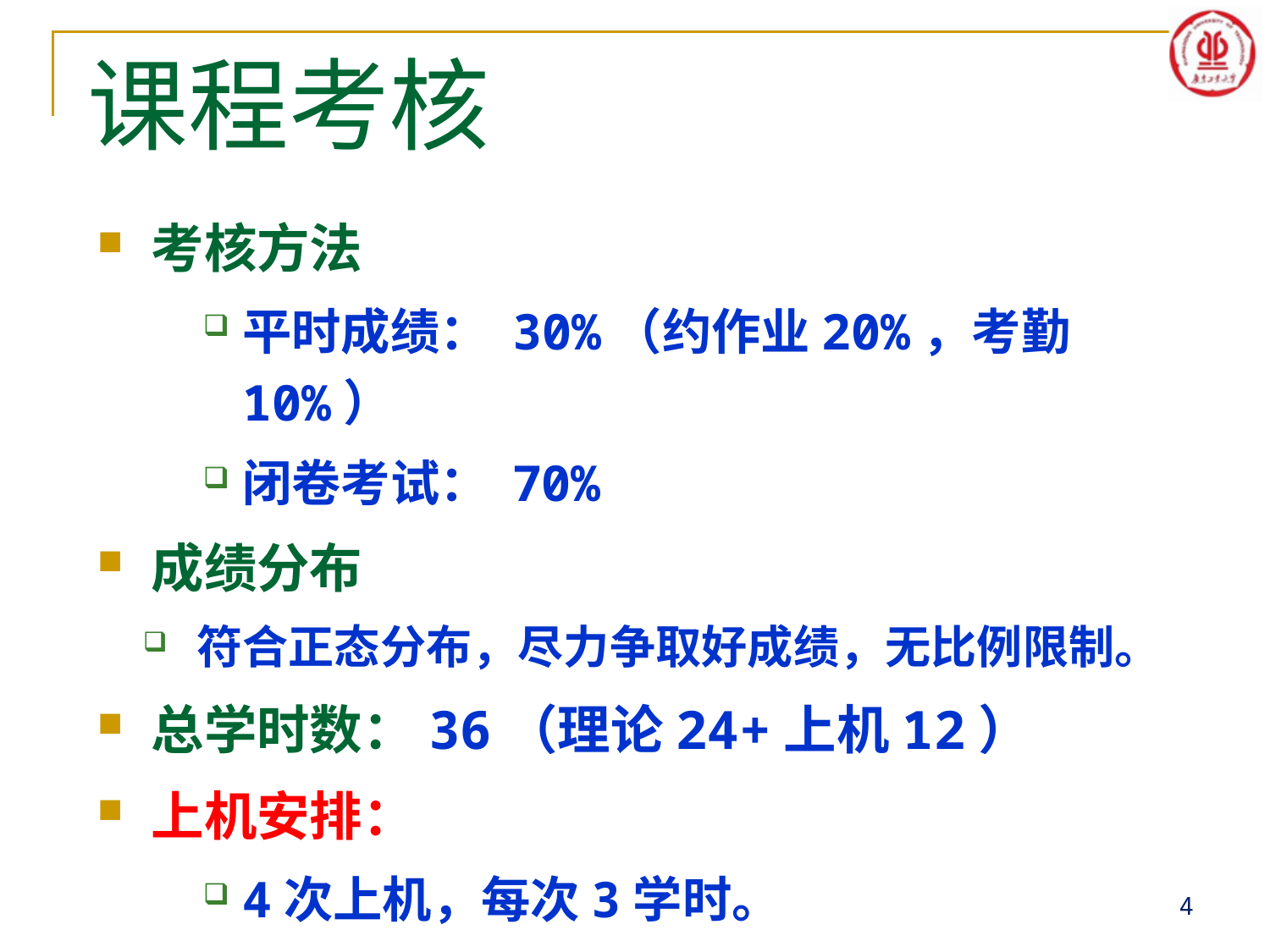

# 课程考核
考核方法
平时成绩： 30%（约作业20%，考勤10%）
闭卷考试： 70%
成绩分布
符合正态分布，尽力争取好成绩，无比例限制。
总学时数：36（理论24+上机12）
上机安排：
4次上机，每次3学时。
4